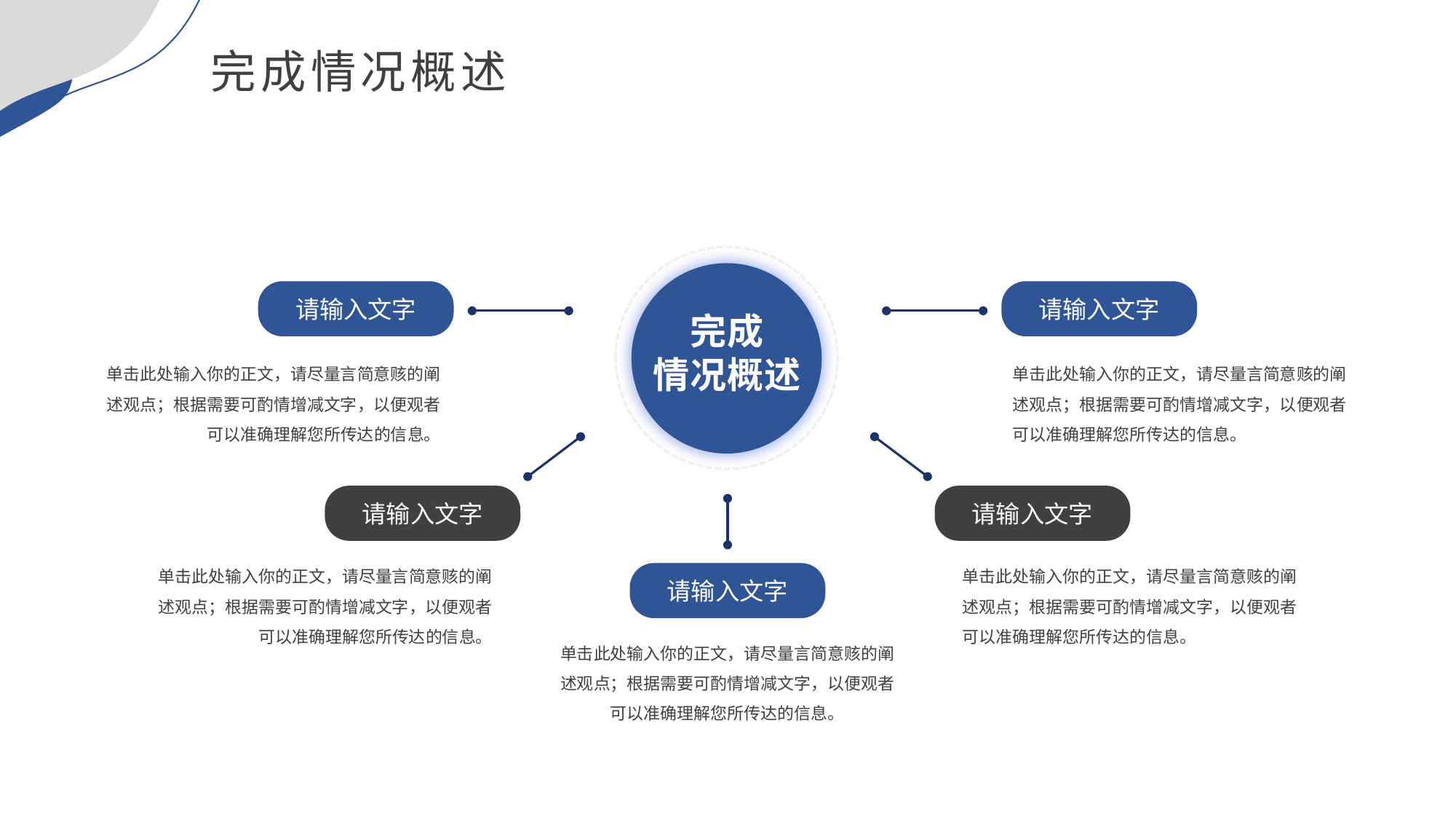

完成情况概述

完成
情况概述
请输入文字
请输入文字
单击此处输入你的正文，请尽量言简意赅的阐述观点；根据需要可酌情增减文字，以便观者可以准确理解您所传达的信息。
单击此处输入你的正文，请尽量言简意赅的阐述观点；根据需要可酌情增减文字，以便观者可以准确理解您所传达的信息。
请输入文字
请输入文字
单击此处输入你的正文，请尽量言简意赅的阐述观点；根据需要可酌情增减文字，以便观者可以准确理解您所传达的信息。
单击此处输入你的正文，请尽量言简意赅的阐述观点；根据需要可酌情增减文字，以便观者可以准确理解您所传达的信息。
请输入文字
单击此处输入你的正文，请尽量言简意赅的阐述观点；根据需要可酌情增减文字，以便观者可以准确理解您所传达的信息。